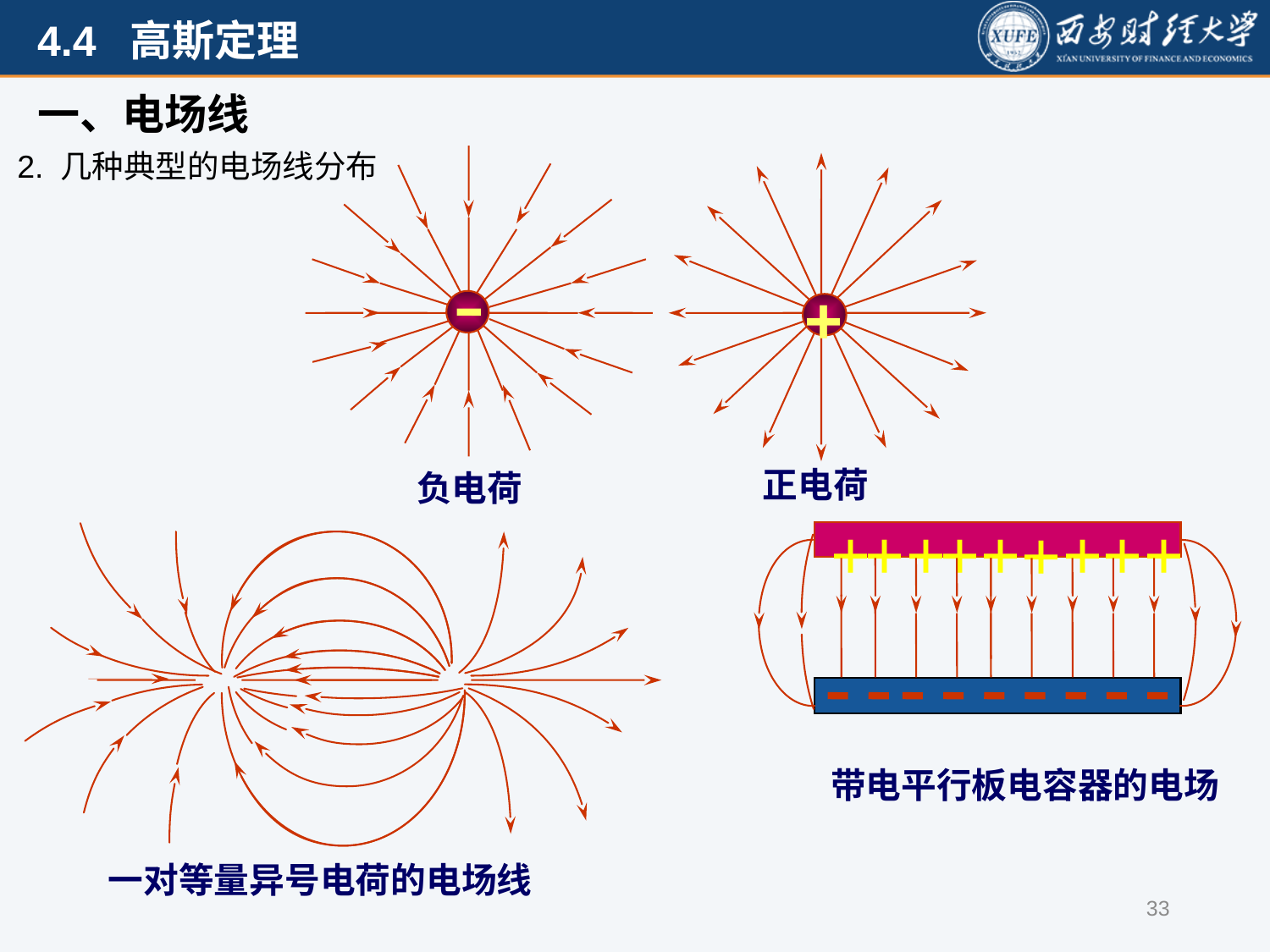

一、电场线
2. 几种典型的电场线分布

+

正电荷
负电荷

+
+
+
+
+
+
+
+
+

带电平行板电容器的电场
一对等量异号电荷的电场线
33